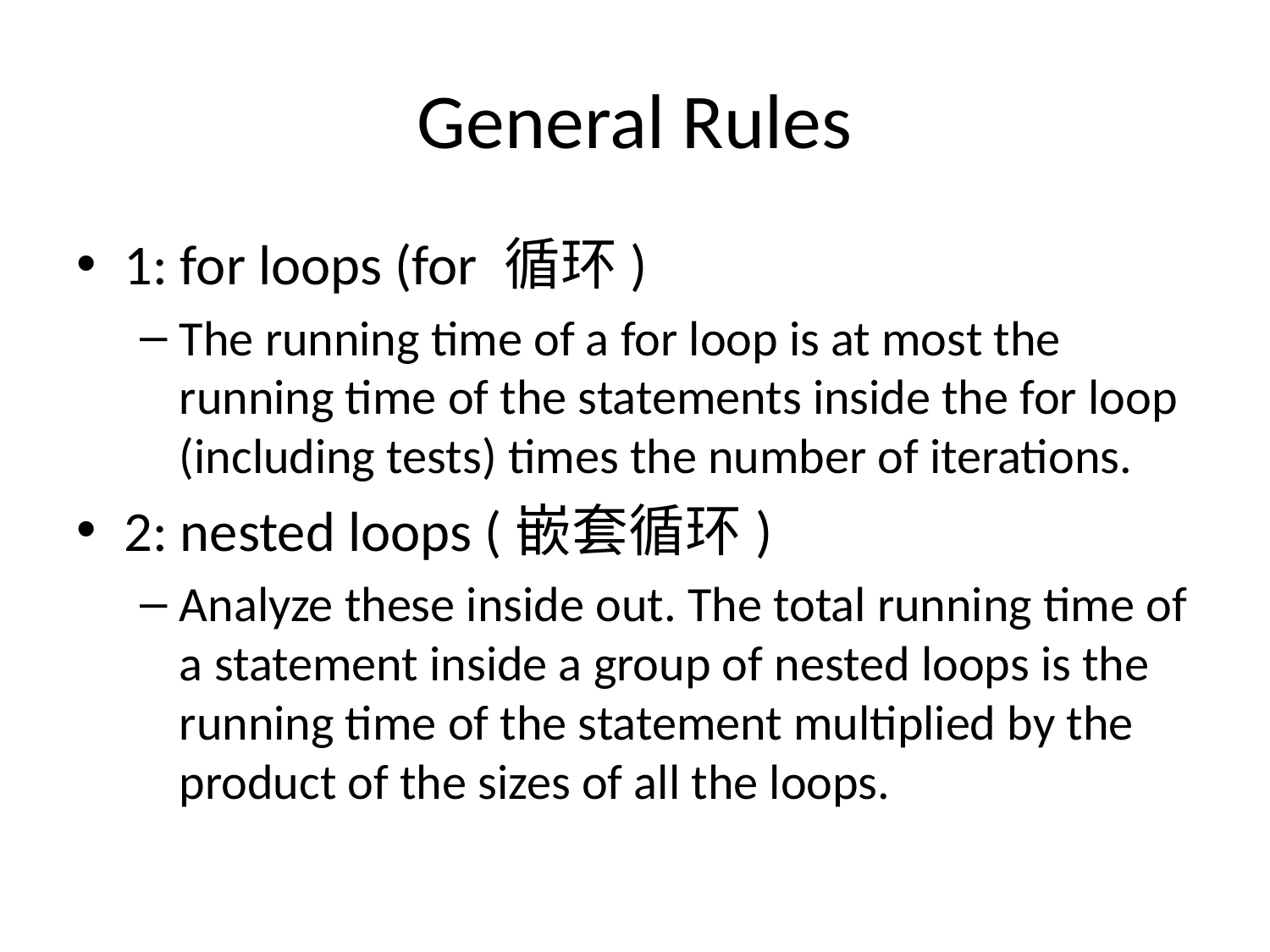

# General Rules
1: for loops (for 循环)
The running time of a for loop is at most the running time of the statements inside the for loop (including tests) times the number of iterations.
2: nested loops (嵌套循环)
Analyze these inside out. The total running time of a statement inside a group of nested loops is the running time of the statement multiplied by the product of the sizes of all the loops.